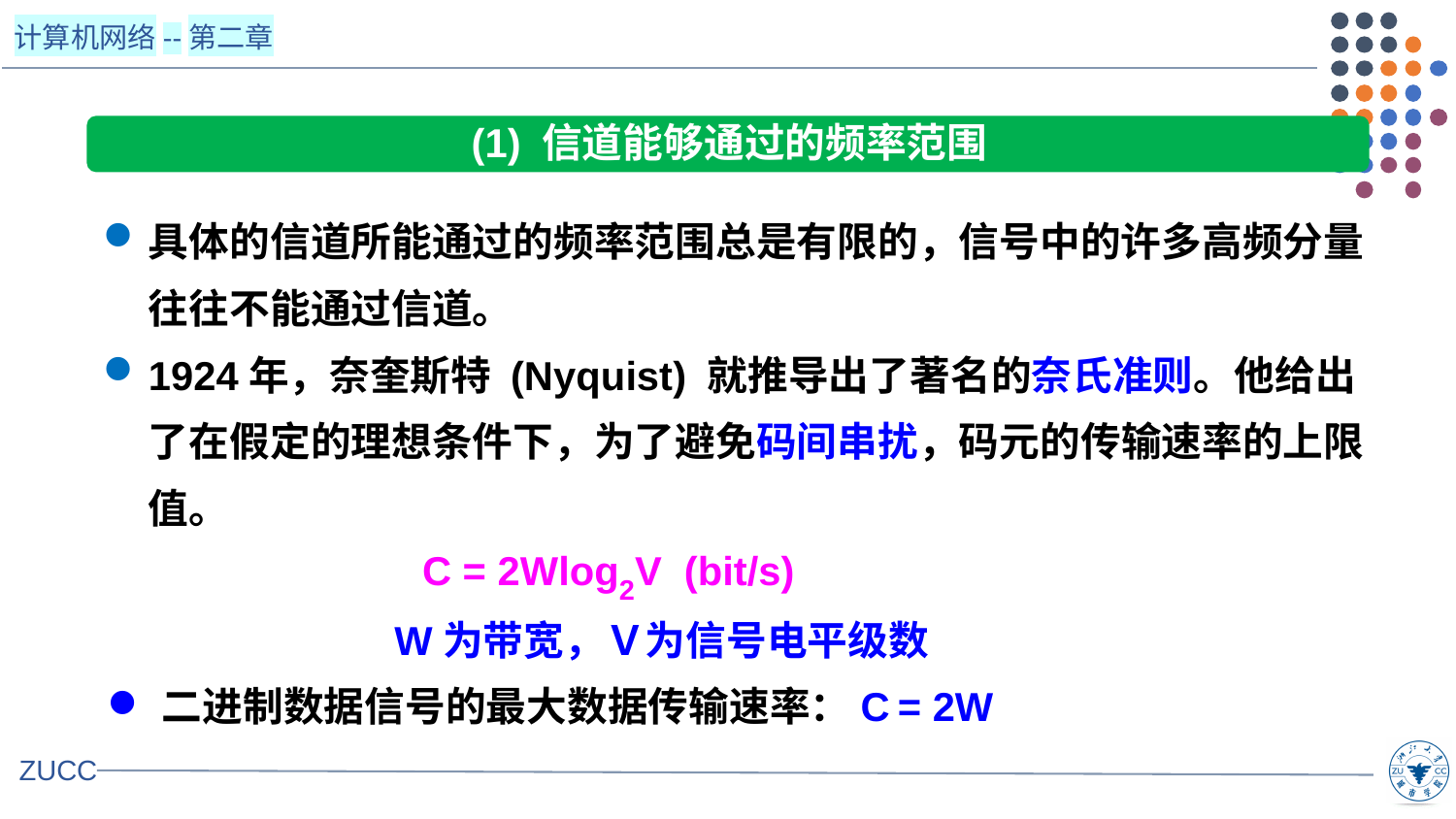

(1) 信道能够通过的频率范围

具体的信道所能通过的频率范围总是有限的，信号中的许多高频分量往往不能通过信道。
1924年，奈奎斯特 (Nyquist) 就推导出了著名的奈氏准则。他给出了在假定的理想条件下，为了避免码间串扰，码元的传输速率的上限值。
      C = 2Wlog2V  (bit/s)
   W为带宽，Ｖ为信号电平级数
二进制数据信号的最大数据传输速率：C = 2W